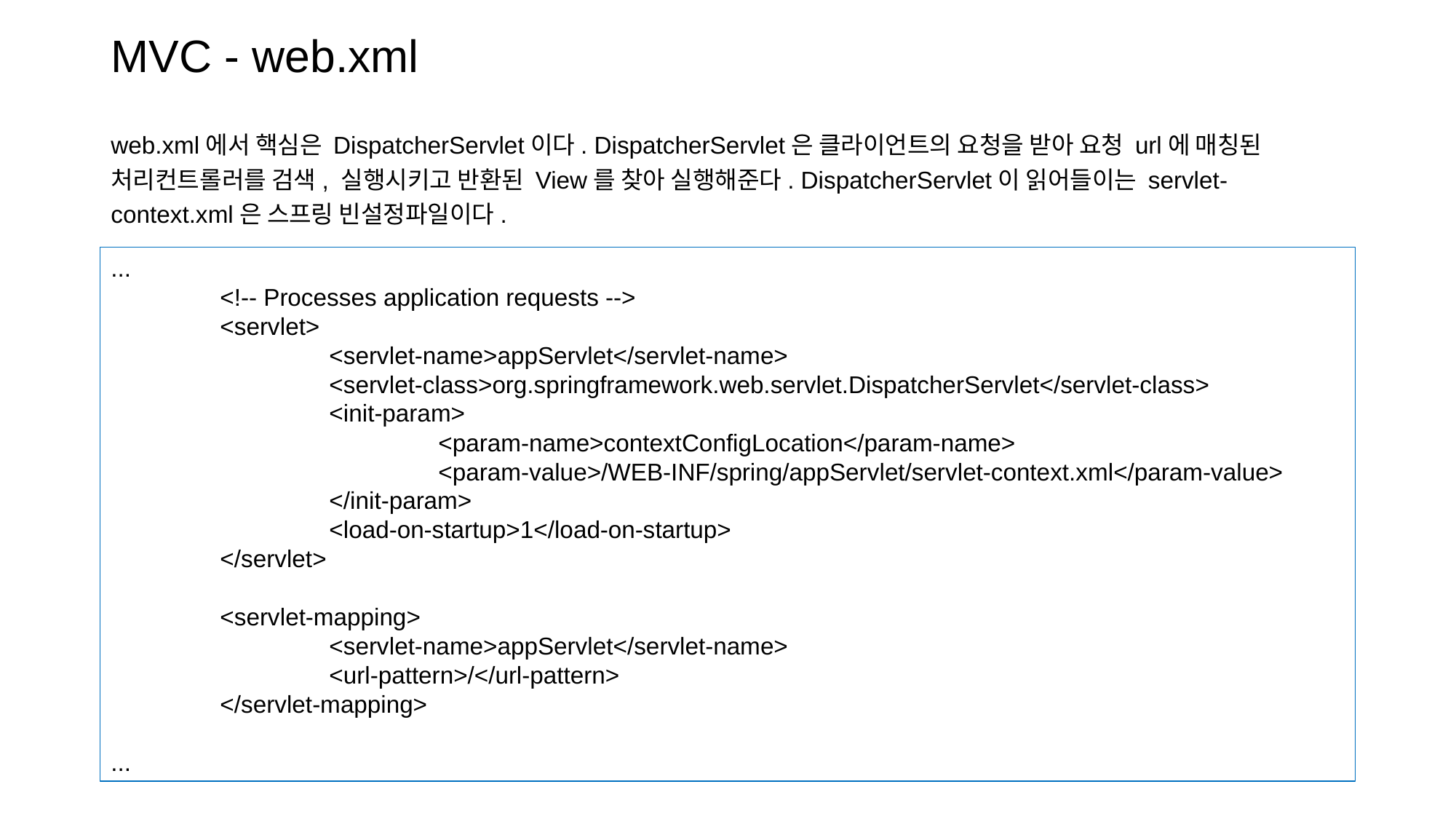

# MVC - web.xml
web.xml에서 핵심은 DispatcherServlet이다. DispatcherServlet은 클라이언트의 요청을 받아 요청 url에 매칭된 처리컨트롤러를 검색, 실행시키고 반환된 View를 찾아 실행해준다. DispatcherServlet이 읽어들이는 servlet-context.xml은 스프링 빈설정파일이다.
...
	<!-- Processes application requests -->
	<servlet>
		<servlet-name>appServlet</servlet-name>
		<servlet-class>org.springframework.web.servlet.DispatcherServlet</servlet-class>
		<init-param>
			<param-name>contextConfigLocation</param-name>
			<param-value>/WEB-INF/spring/appServlet/servlet-context.xml</param-value>
		</init-param>
		<load-on-startup>1</load-on-startup>
	</servlet>

	<servlet-mapping>
		<servlet-name>appServlet</servlet-name>
		<url-pattern>/</url-pattern>
	</servlet-mapping>

...